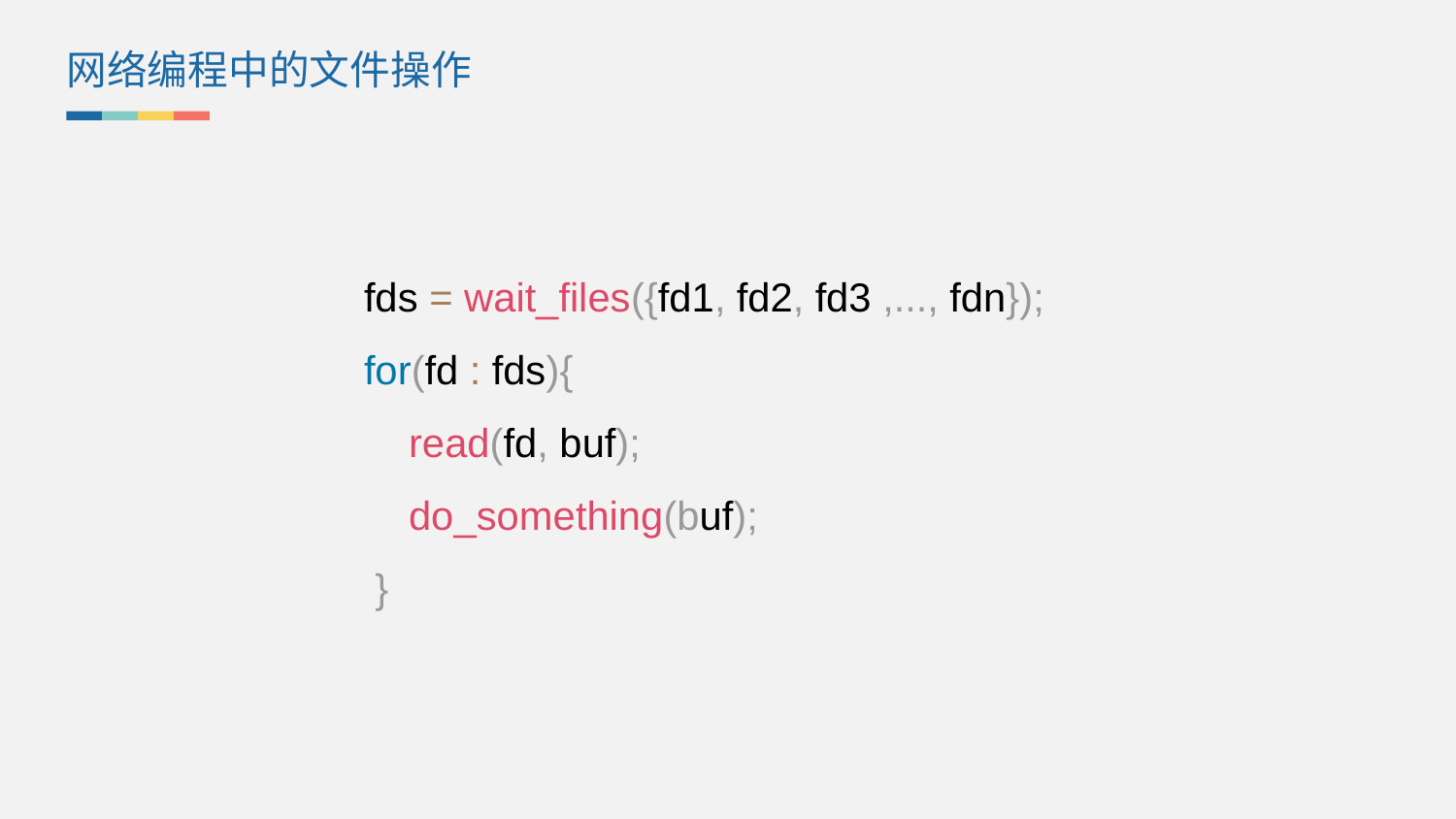

网络编程中的文件操作

fds = wait_files({fd1, fd2, fd3 ,..., fdn});
for(fd : fds){
    read(fd, buf);
    do_something(buf);
 }